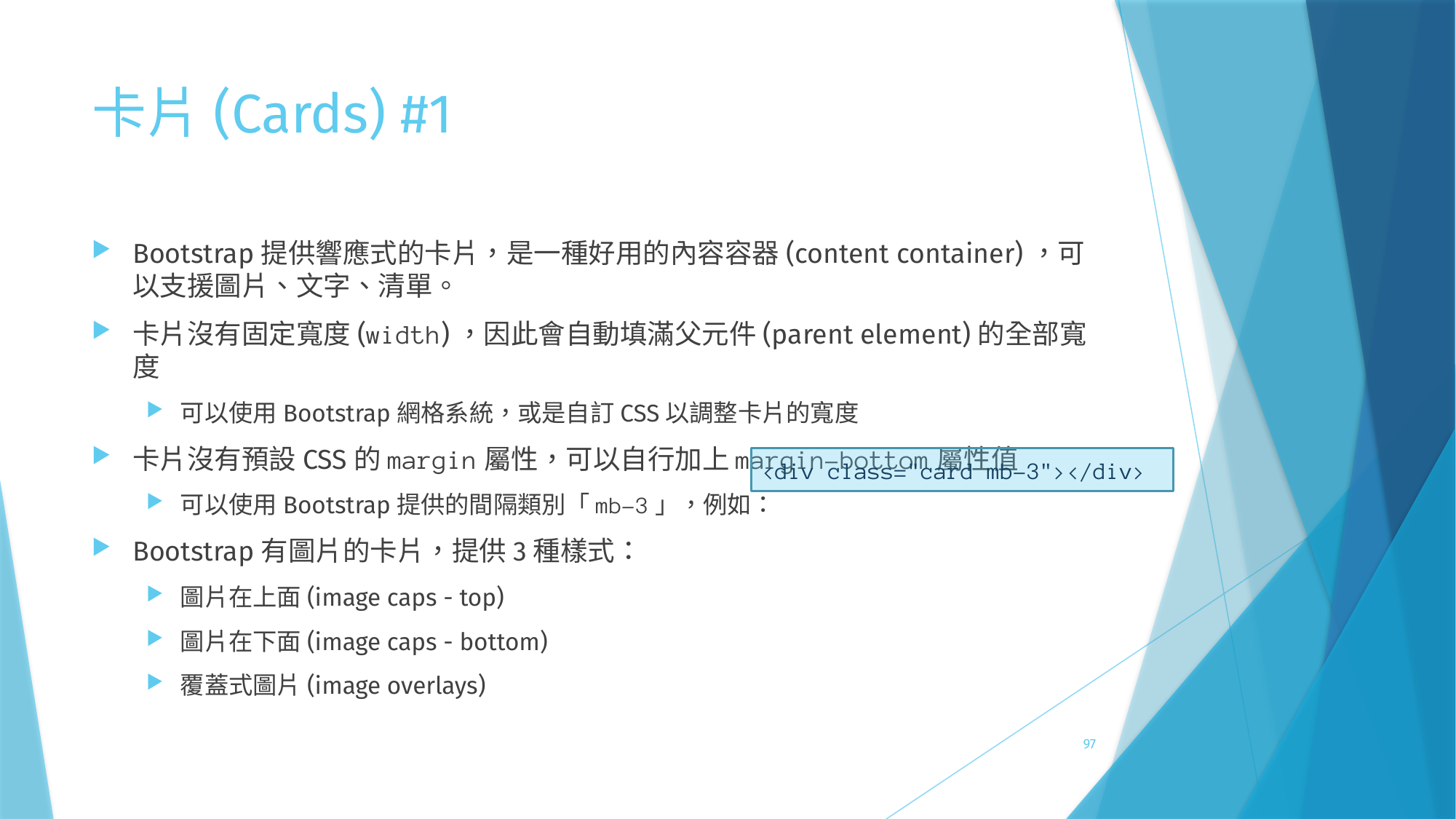

# 卡片(Cards) #1
Bootstrap提供響應式的卡片，是一種好用的內容容器(content container)，可以支援圖片、文字、清單。
卡片沒有固定寬度(width)，因此會自動填滿父元件(parent element)的全部寬度
可以使用Bootstrap網格系統，或是自訂CSS以調整卡片的寬度
卡片沒有預設CSS的margin屬性，可以自行加上margin-bottom屬性值
可以使用Bootstrap提供的間隔類別「mb-3」，例如：
Bootstrap有圖片的卡片，提供3種樣式：
圖片在上面(image caps - top)
圖片在下面(image caps - bottom)
覆蓋式圖片(image overlays)
<div class="card mb-3"></div>
97